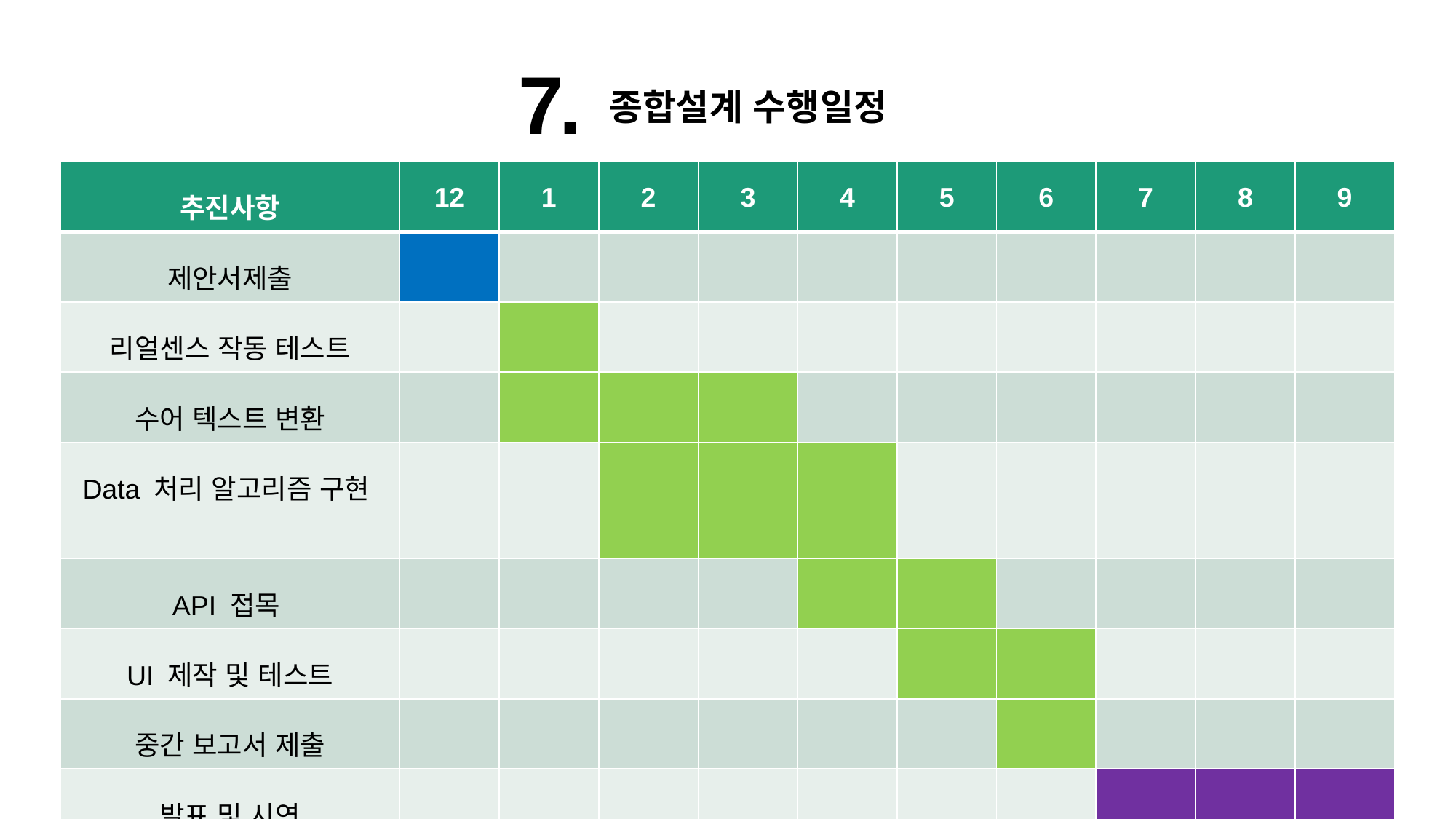

7.
종합설계 수행일정
| 추진사항 | 12 | 1 | 2 | 3 | 4 | 5 | 6 | 7 | 8 | 9 |
| --- | --- | --- | --- | --- | --- | --- | --- | --- | --- | --- |
| 제안서제출 |  |  |  |  |  |  |  |  |  |  |
| 리얼센스 작동 테스트 |  |  |  |  |  |  |  |  |  |  |
| 수어 텍스트 변환 |  |  |  |  |  |  |  |  |  |  |
| Data 처리 알고리즘 구현 |  |  |  |  |  |  |  |  |  |  |
| API 접목 |  |  |  |  |  |  |  |  |  |  |
| UI 제작 및 테스트 |  |  |  |  |  |  |  |  |  |  |
| 중간 보고서 제출 |  |  |  |  |  |  |  |  |  |  |
| 발표 및 시연 |  |  |  |  |  |  |  |  |  |  |